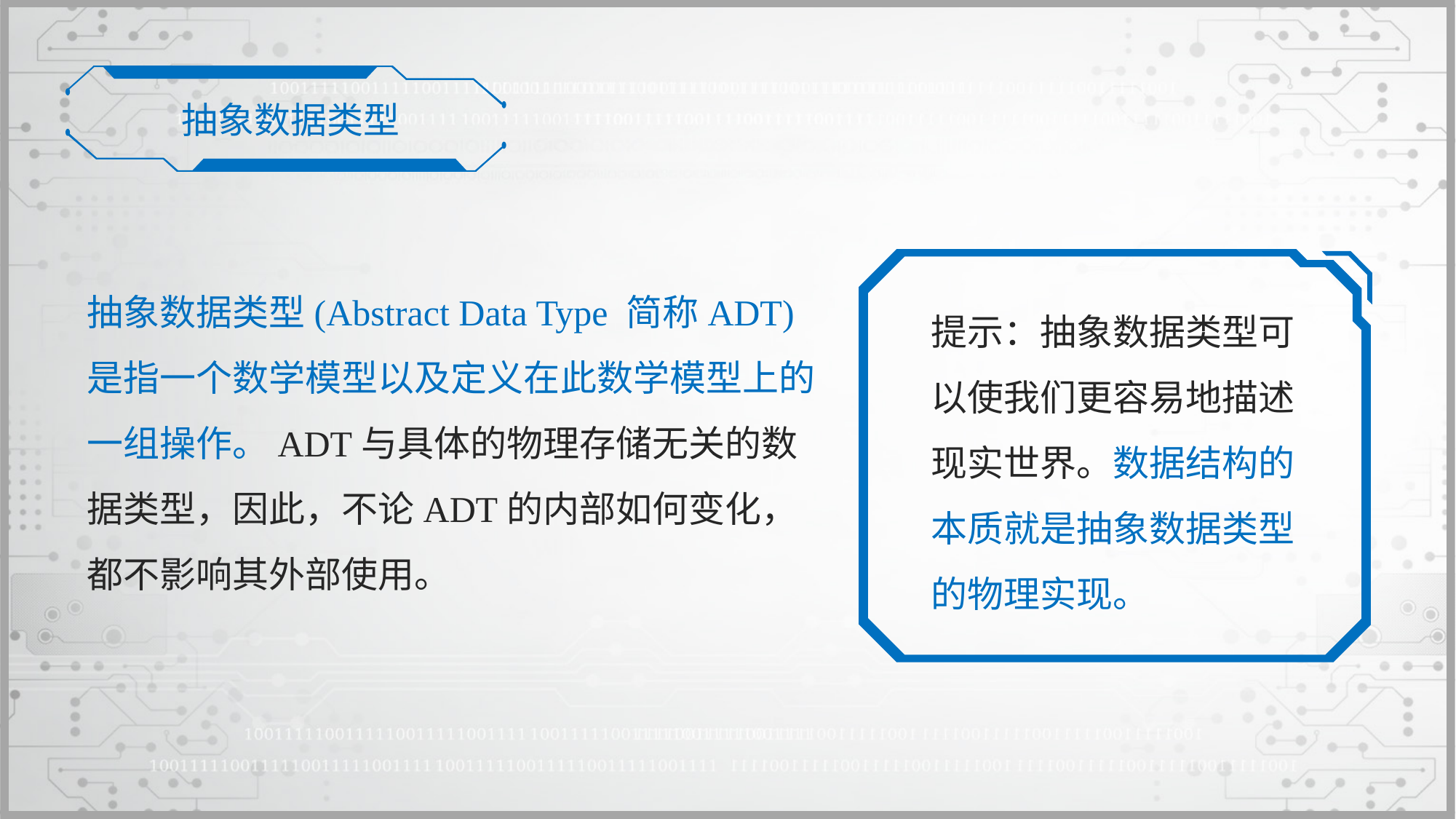

抽象数据类型

提示：抽象数据类型可以使我们更容易地描述现实世界。数据结构的本质就是抽象数据类型的物理实现。
抽象数据类型(Abstract Data Type 简称ADT)是指一个数学模型以及定义在此数学模型上的一组操作。ADT与具体的物理存储无关的数据类型，因此，不论ADT的内部如何变化，都不影响其外部使用。